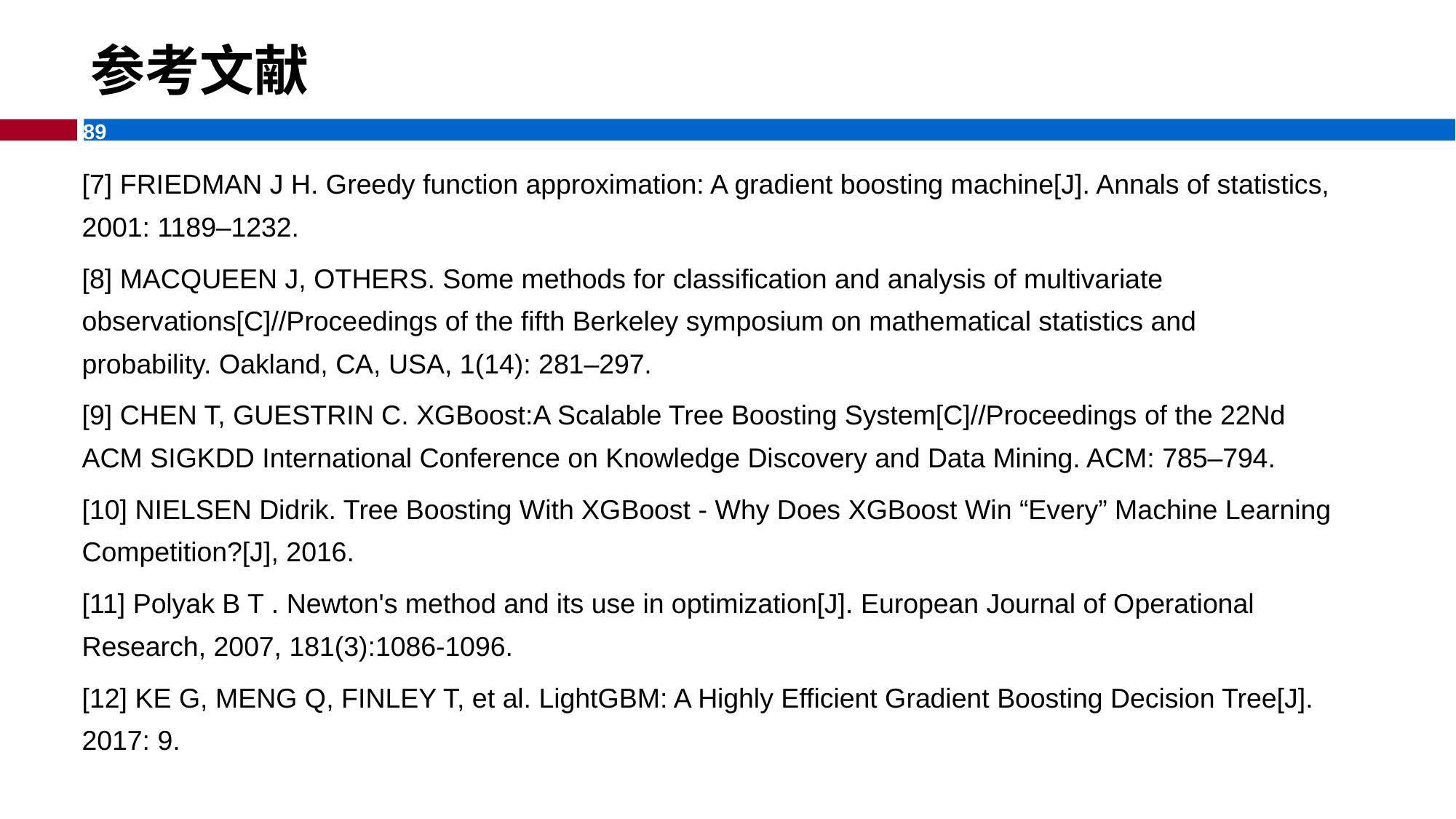

# 参考文献
[7] FRIEDMAN J H. Greedy function approximation: A gradient boosting machine[J]. Annals of statistics, 2001: 1189–1232.
[8] MACQUEEN J, OTHERS. Some methods for classification and analysis of multivariate observations[C]//Proceedings of the fifth Berkeley symposium on mathematical statistics and probability. Oakland, CA, USA, 1(14): 281–297.
[9] CHEN T, GUESTRIN C. XGBoost:A Scalable Tree Boosting System[C]//Proceedings of the 22Nd ACM SIGKDD International Conference on Knowledge Discovery and Data Mining. ACM: 785–794.
[10] NIELSEN Didrik. Tree Boosting With XGBoost - Why Does XGBoost Win “Every” Machine Learning Competition?[J], 2016.
[11] Polyak B T . Newton's method and its use in optimization[J]. European Journal of Operational Research, 2007, 181(3):1086-1096.
[12] KE G, MENG Q, FINLEY T, et al. LightGBM: A Highly Efficient Gradient Boosting Decision Tree[J]. 2017: 9.